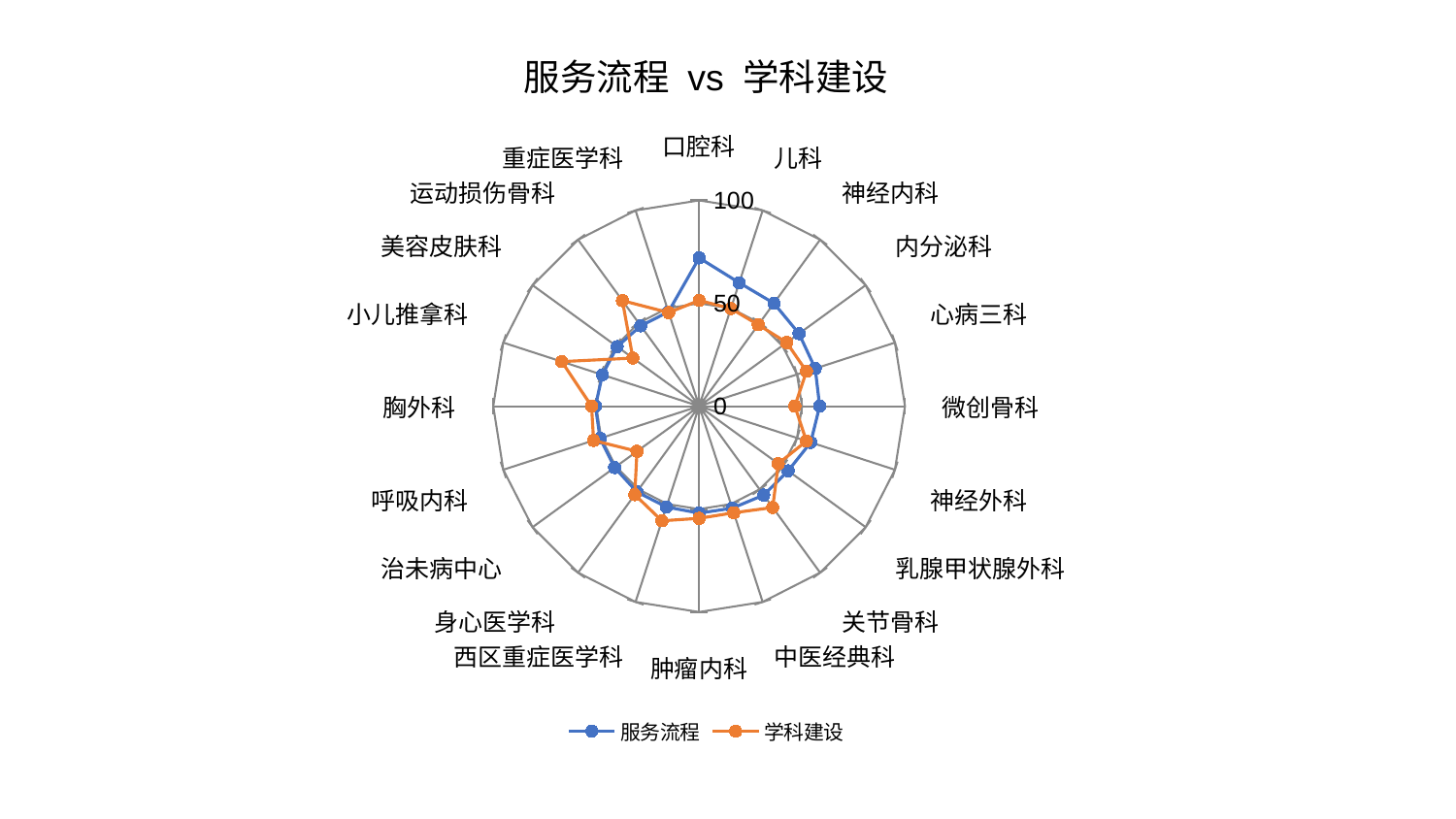

### Chart: 服务流程 vs 学科建设

| Category | 服务流程 | 学科建设 |
|---|---|---|
| 口腔科 | 72.06650300660205 | 51.39586014926649 |
| 儿科 | 63.0644415547862 | 49.90655641091633 |
| 神经内科 | 61.813598434654594 | 48.92416106804225 |
| 内分泌科 | 59.99562267547736 | 52.61429326804818 |
| 心病三科 | 59.317837750281186 | 54.83359223759137 |
| 微创骨科 | 58.565737665445106 | 46.495270130207956 |
| 神经外科 | 57.003136243526015 | 54.803887505855194 |
| 乳腺甲状腺外科 | 53.45619360568958 | 47.53159400185539 |
| 关节骨科 | 53.38901610240846 | 60.85254953643142 |
| 中医经典科 | 52.12048285874284 | 54.46232808589673 |
| 肿瘤内科 | 51.94967899684676 | 54.500356929932394 |
| 西区重症医学科 | 51.51414878051307 | 58.56042462702723 |
| 身心医学科 | 51.44787124449769 | 53.149884167419806 |
| 治未病中心 | 50.75302219730621 | 37.31560083769847 |
| 呼吸内科 | 50.58085438909234 | 53.910419220245785 |
| 胸外科 | 50.37189937336622 | 52.254855569230045 |
| 小儿推拿科 | 49.39914561045856 | 70.14827475219944 |
| 美容皮肤科 | 49.231804717610956 | 39.77787918886678 |
| 运动损伤骨科 | 48.26270642594781 | 63.39874454429036 |
| 重症医学科 | 48.209397511038084 | 47.828646780800526 |
59